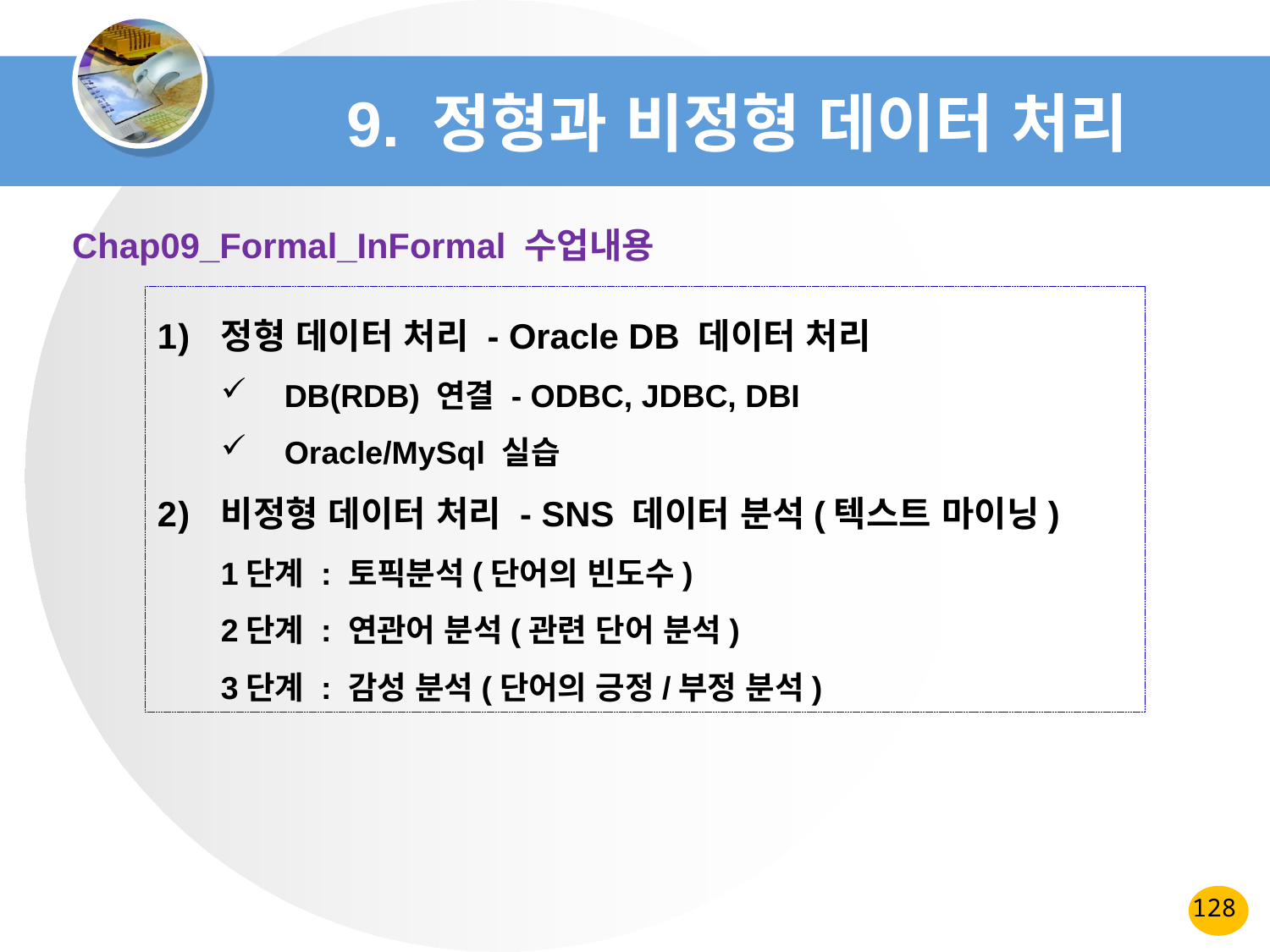

# 9. 정형과 비정형 데이터 처리
Chap09_Formal_InFormal 수업내용
정형 데이터 처리 - Oracle DB 데이터 처리
DB(RDB) 연결 - ODBC, JDBC, DBI
Oracle/MySql 실습
비정형 데이터 처리 - SNS 데이터 분석(텍스트 마이닝)
1단계 : 토픽분석(단어의 빈도수)
2단계 : 연관어 분석(관련 단어 분석)
3단계 : 감성 분석(단어의 긍정/부정 분석)
128